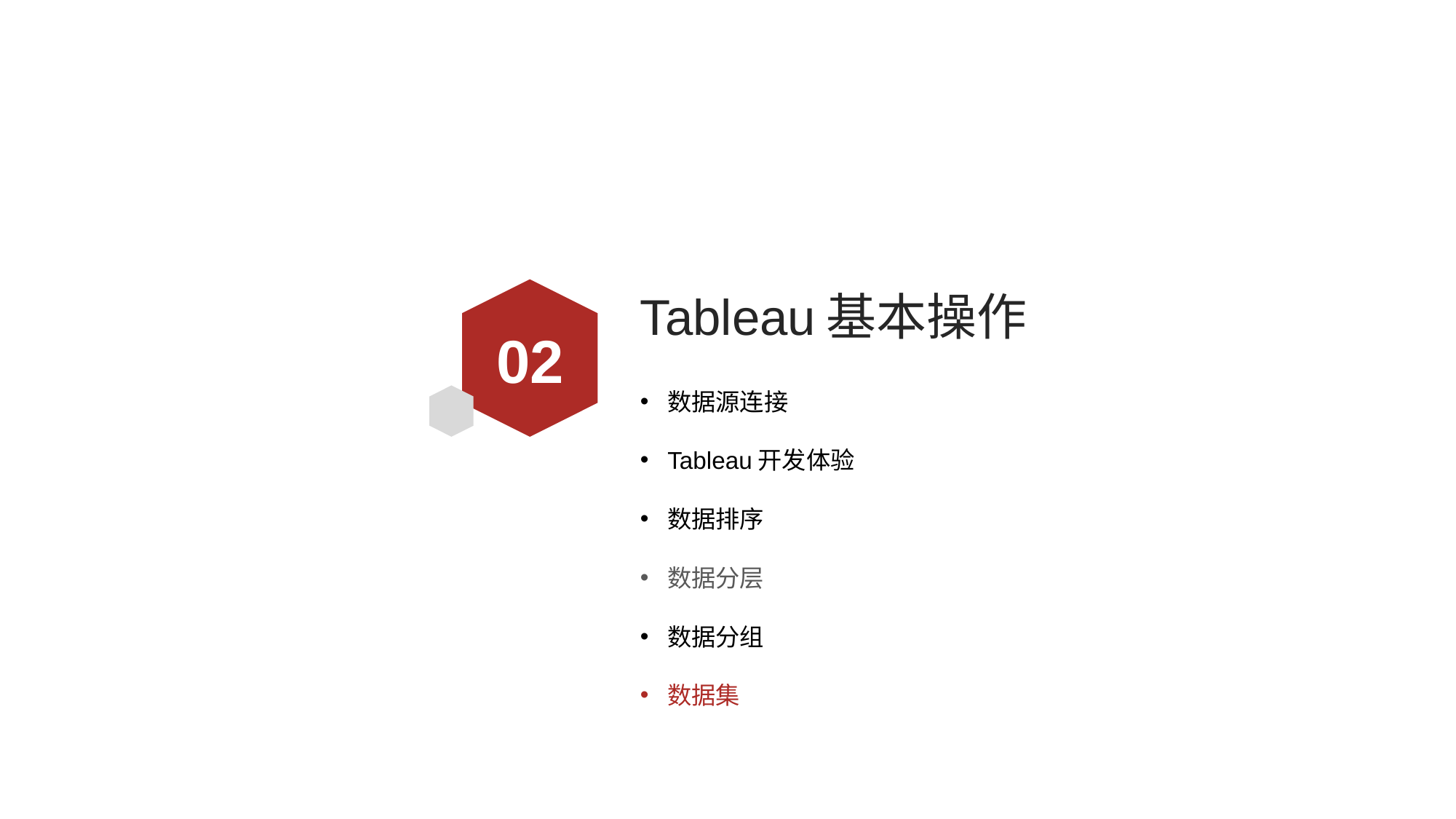

# Tableau基本操作
02
数据源连接
Tableau开发体验
数据排序
数据分层
数据分组
数据集